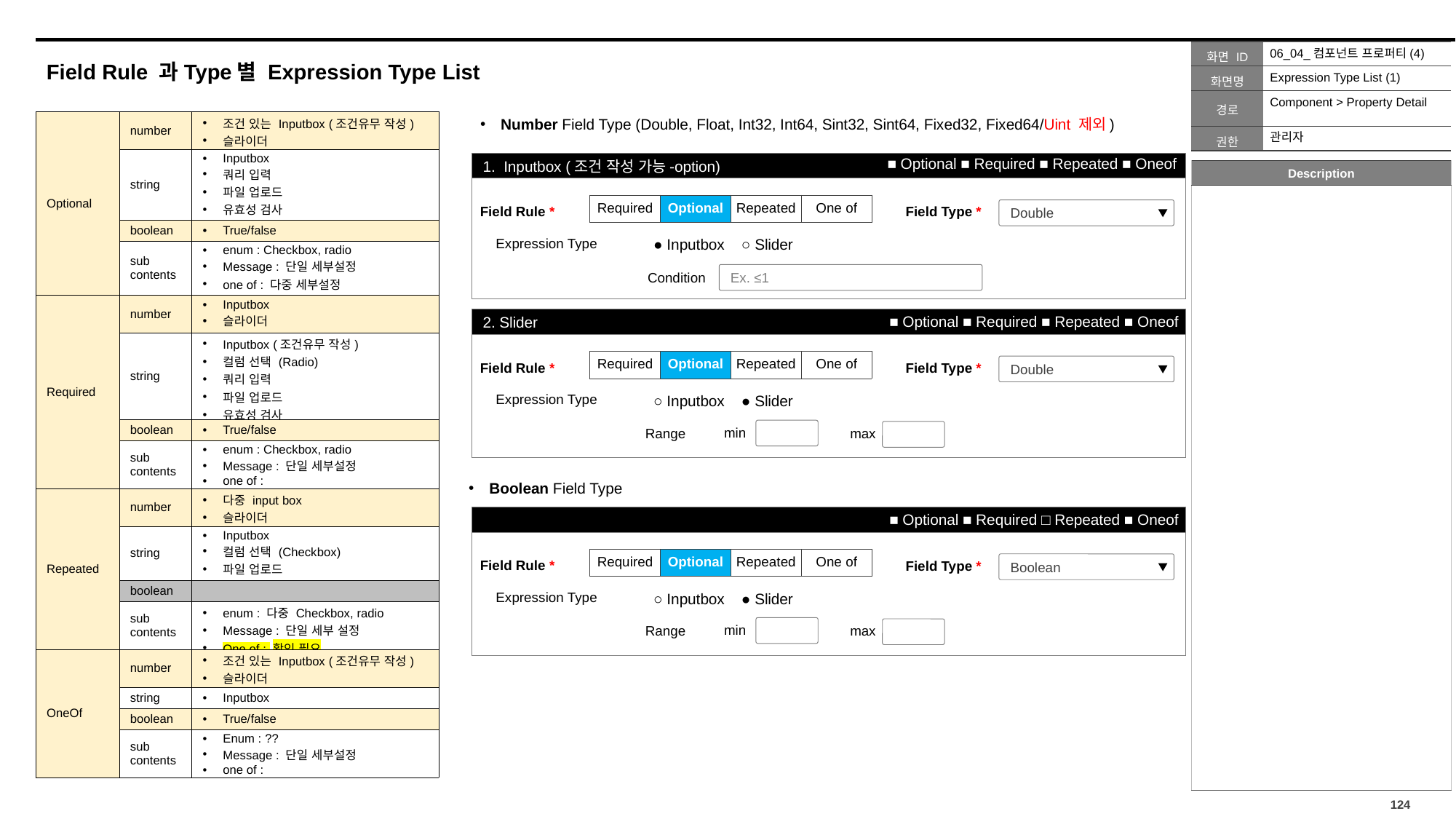

06_04_컴포넌트 프로퍼티(4)
# Field Rule 과Type별 Expression Type List
Expression Type List (1)
Component > Property Detail

Number Field Type (Double, Float, Int32, Int64, Sint32, Sint64, Fixed32, Fixed64/Uint 제외)
| Optional | number | 조건 있는 Inputbox (조건유무 작성) 슬라이더 |
| --- | --- | --- |
|  | string | Inputbox 쿼리 입력 파일 업로드 유효성 검사 |
|  | boolean | True/false |
|  | sub contents | enum : Checkbox, radio Message : 단일 세부설정 one of : 다중 세부설정 |
| Required | number | Inputbox 슬라이더 |
|  | string | Inputbox (조건유무 작성) 컬럼 선택 (Radio) 쿼리 입력 파일 업로드 유효성 검사 |
|  | boolean | True/false |
|  | sub contents | enum : Checkbox, radio Message : 단일 세부설정 one of : |
| Repeated | number | 다중 input box 슬라이더 |
|  | string | Inputbox 컬럼 선택 (Checkbox) 파일 업로드 |
|  | boolean |  |
|  | sub contents | enum : 다중 Checkbox, radio Message : 단일 세부 설정 One of : 확인 필요 |
| OneOf | number | 조건 있는 Inputbox (조건유무 작성) 슬라이더 |
|  | string | Inputbox |
|  | boolean | True/false |
|  | sub contents | Enum : ?? Message : 단일 세부설정 one of : |
관리자

■ Optional ■ Required ■ Repeated ■ Oneof

1.  Inputbox (조건 작성 가능-option)

| Required | Optional | Repeated | One of |
| --- | --- | --- | --- |
Field Rule *
Field Type *
Double

Expression Type
● Inputbox    ○ Slider
Condition
Ex. ≤1
■ Optional ■ Required ■ Repeated ■ Oneof

2. Slider
| Required | Optional | Repeated | One of |
| --- | --- | --- | --- |
Field Rule *
Field Type *
Double

Expression Type
○ Inputbox    ● Slider
min
Range
max

Boolean Field Type
■ Optional ■ Required □ Repeated ■ Oneof

| Required | Optional | Repeated | One of |
| --- | --- | --- | --- |
Field Rule *
Field Type *
Boolean

Expression Type
○ Inputbox    ● Slider
min
Range
max